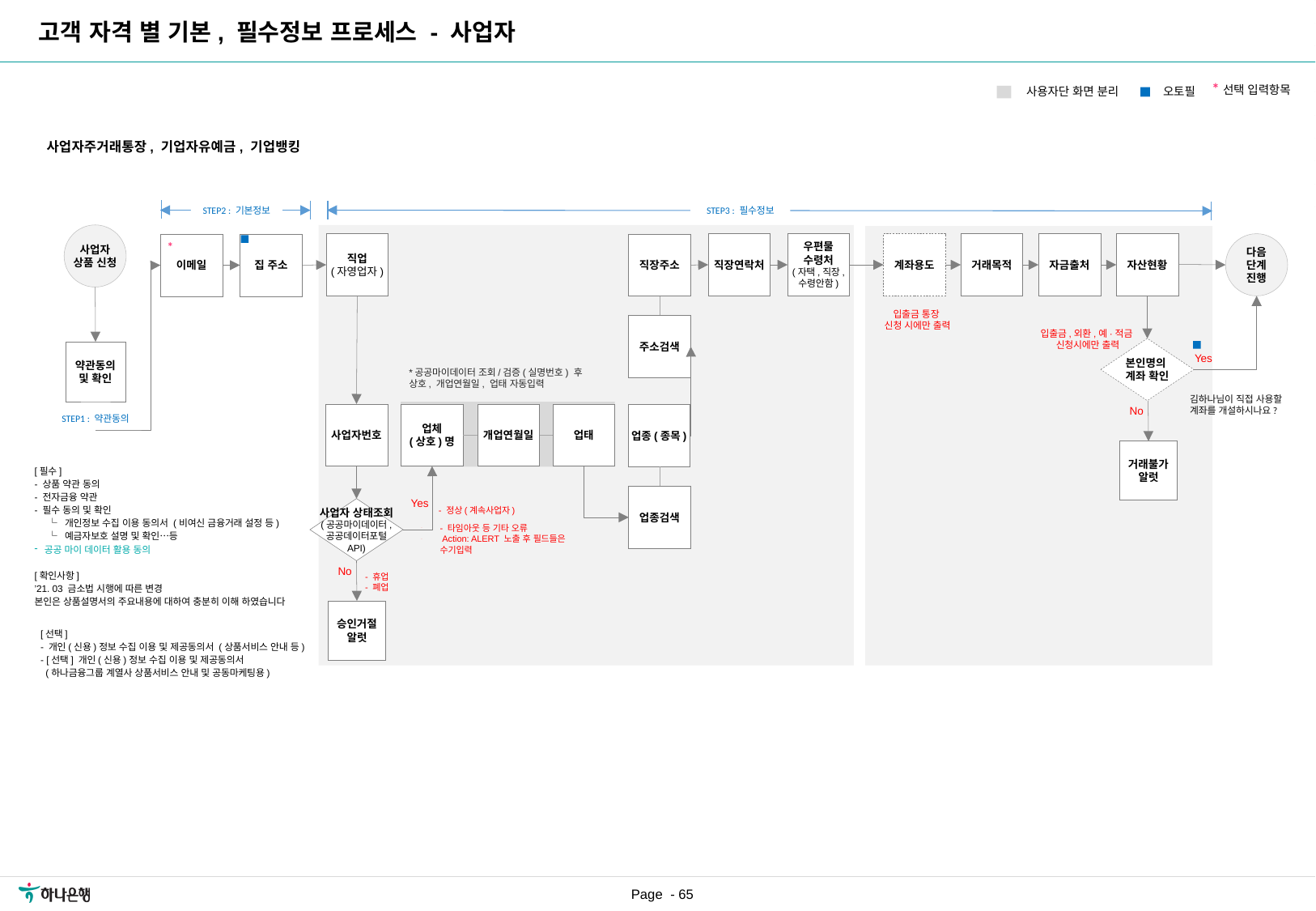

| 요구사항ID |
| --- |
| REQ\_URR\_019 |
| REQ\_URR\_024 |
|  |
|  |
|  |
|  |
|  |
|  |
고객 자격 별 기본, 필수정보 프로세스 - 사업자
*선택 입력항목
오토필
사용자단 화면 분리

사업자주거래통장, 기업자유예금, 기업뱅킹
STEP3 : 필수정보
STEP2 : 기본정보
사업자
상품 신청

*
직업
(자영업자)
직장연락처
우편물
수령처
(자택,직장,
수령안함)
계좌용도
거래목적
자금출처
자산현황
다음
단계
진행
직장주소
이메일
집 주소

입출금 통장
신청 시에만 출력
주소검색
입출금,외환,예·적금
신청시에만 출력
본인명의
계좌 확인

약관동의
및 확인
Yes
*공공마이데이터 조회/검증(실명번호) 후
상호, 개업연월일, 업태 자동입력
김하나님이 직접 사용할 계좌를 개설하시나요?
No

사업자번호
업체
(상호)명
개업연월일
업태
업종(종목)
STEP1 : 약관동의
거래불가
알럿
[필수]
- 상품 약관 동의
- 전자금융 약관
- 필수 동의 및 확인
     └  개인정보 수집 이용 동의서 (비여신 금융거래 설정 등)
     └  예금자보호 설명 및 확인…등
공공 마이 데이터 활용 동의

[확인사항]
’21. 03 금소법 시행에 따른 변경
본인은 상품설명서의 주요내용에 대하여 충분히 이해 하였습니다
업종검색

- 정상(계속사업자)

Yes
사업자 상태조회
(공공마이데이터,
공공데이터포털
API)
- 타임아웃 등 기타 오류
 Action: ALERT 노출 후 필드들은 수기입력
No
- 휴업
- 폐업

승인거절
알럿
[선택]
- 개인(신용)정보 수집 이용 및 제공동의서 (상품서비스 안내 등)
- [선택] 개인(신용)정보 수집 이용 및 제공동의서
  (하나금융그룹 계열사 상품서비스 안내 및 공동마케팅용)